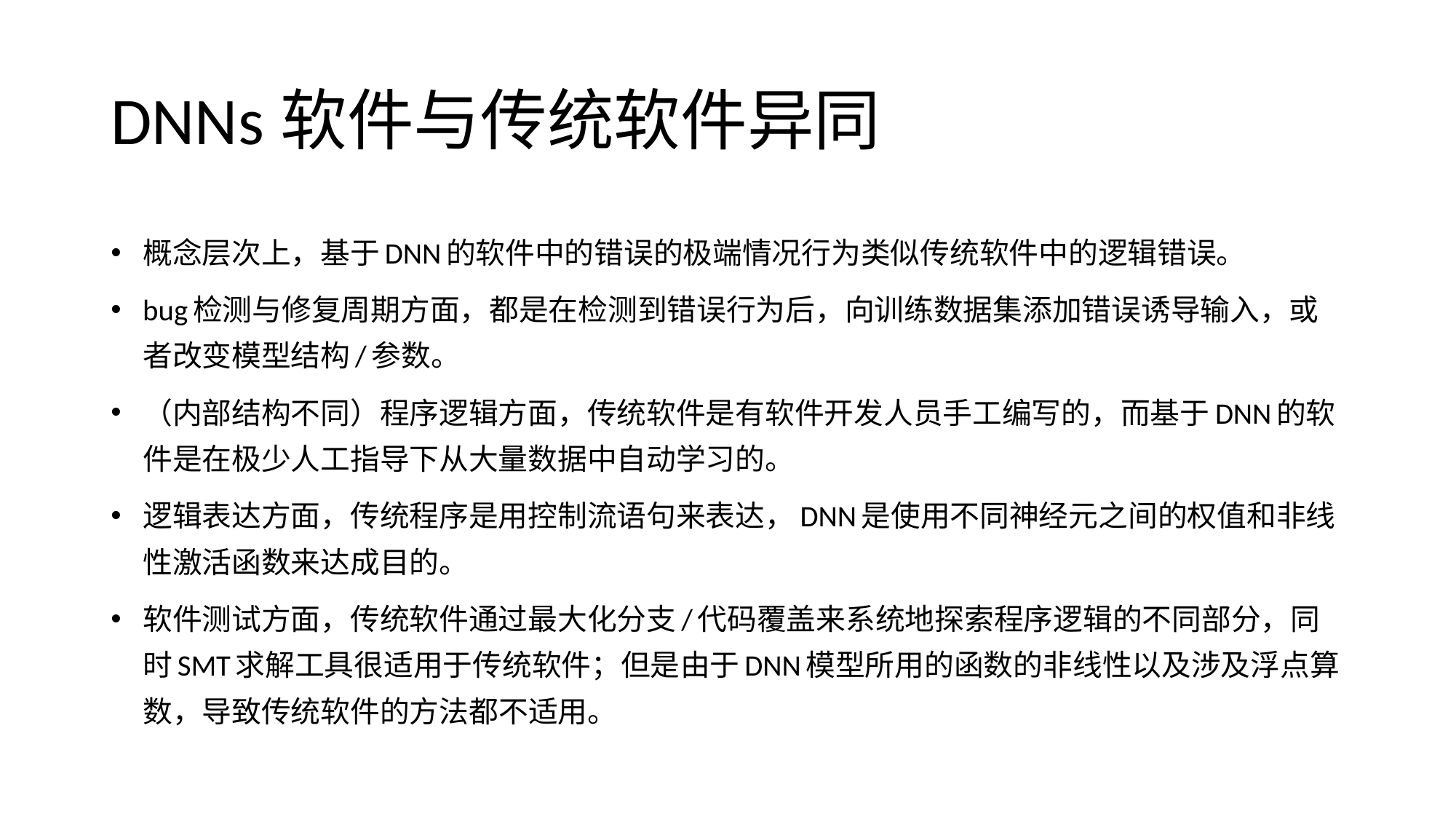

# DNNs软件与传统软件异同
概念层次上，基于DNN的软件中的错误的极端情况行为类似传统软件中的逻辑错误。
bug检测与修复周期方面，都是在检测到错误行为后，向训练数据集添加错误诱导输入，或者改变模型结构/参数。
（内部结构不同）程序逻辑方面，传统软件是有软件开发人员手工编写的，而基于DNN的软件是在极少人工指导下从大量数据中自动学习的。
逻辑表达方面，传统程序是用控制流语句来表达，DNN是使用不同神经元之间的权值和非线性激活函数来达成目的。
软件测试方面，传统软件通过最大化分支/代码覆盖来系统地探索程序逻辑的不同部分，同时SMT求解工具很适用于传统软件；但是由于DNN模型所用的函数的非线性以及涉及浮点算数，导致传统软件的方法都不适用。